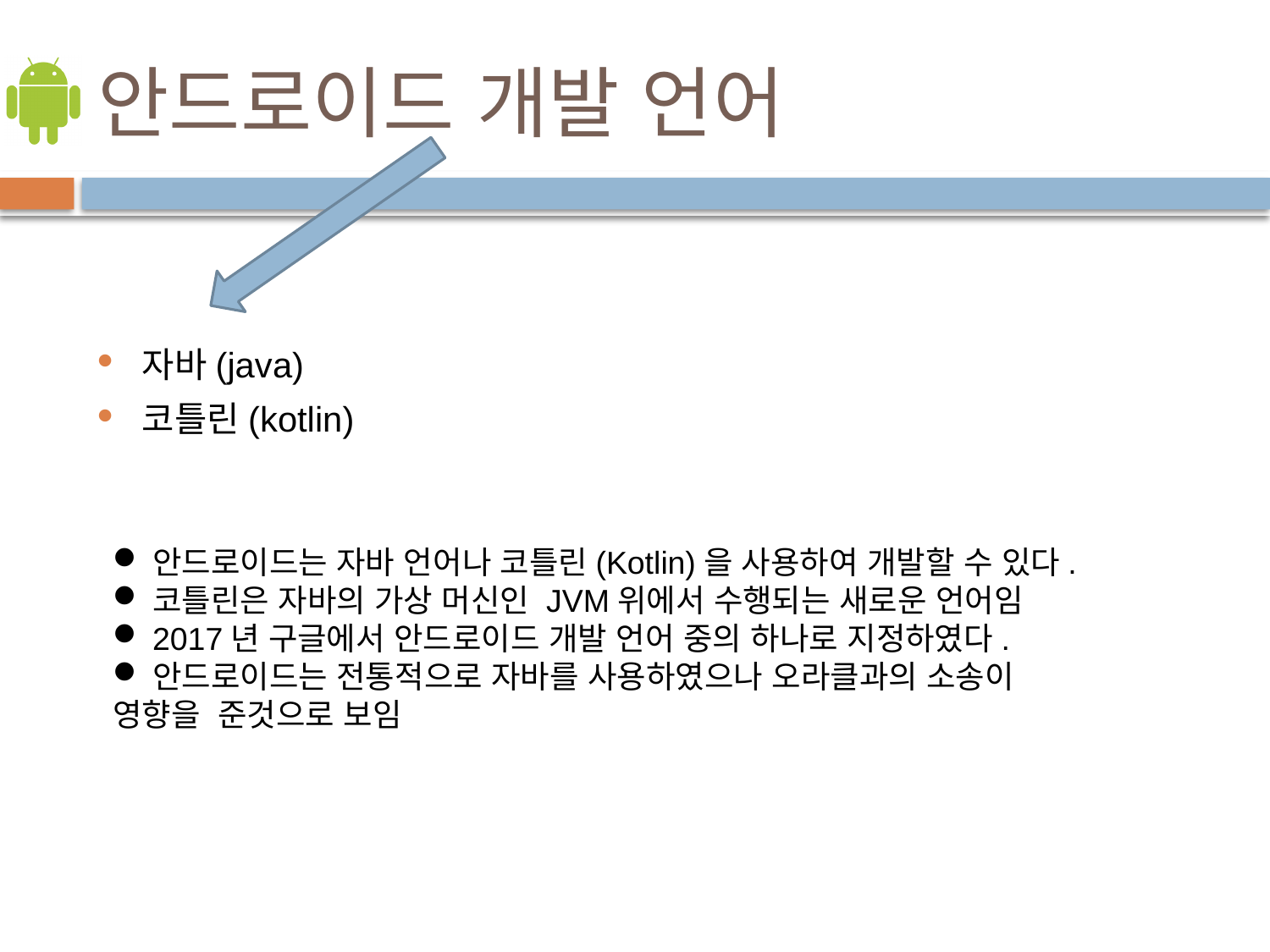

# 안드로이드 개발 언어

자바(java)
코틀린(kotlin)
안드로이드는 자바 언어나 코틀린(Kotlin)을 사용하여 개발할 수 있다.
코틀린은 자바의 가상 머신인 JVM위에서 수행되는 새로운 언어임
2017년 구글에서 안드로이드 개발 언어 중의 하나로 지정하였다.
안드로이드는 전통적으로 자바를 사용하였으나 오라클과의 소송이
영향을  준것으로 보임